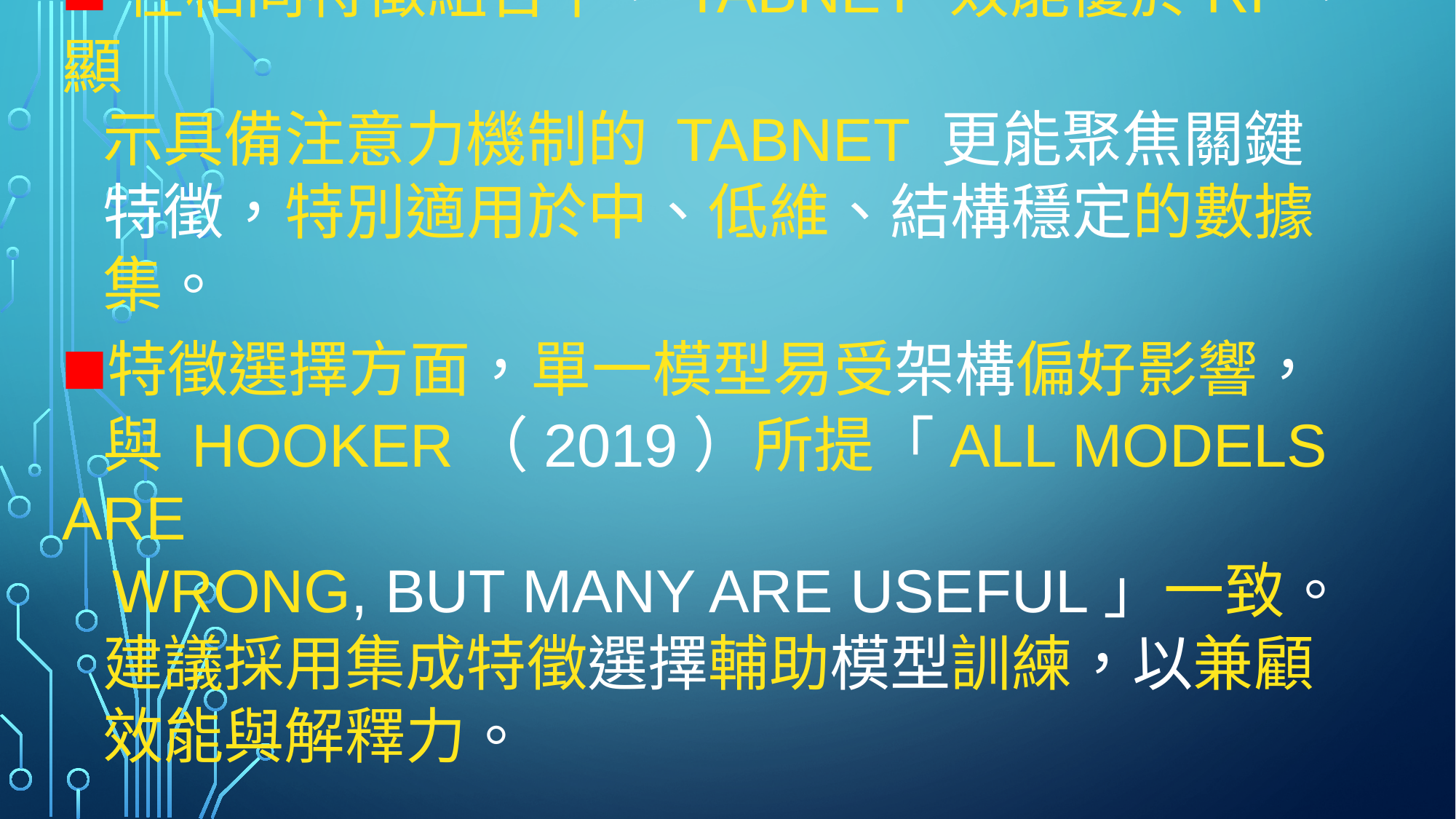

# ★ Telco-Customer-Churn 分析: ◼︎在相同特徵組合下，TabNet 效能優於rf，顯 示具備注意力機制的 TabNet 更能聚焦關鍵 特徵，特別適用於中、低維、結構穩定的數據 集。 ◼︎特徵選擇方面，單一模型易受架構偏好影響， 與 Hooker（2019）所提「All models are wrong, but many are useful」一致。 建議採用集成特徵選擇輔助模型訓練，以兼顧 效能與解釋力。